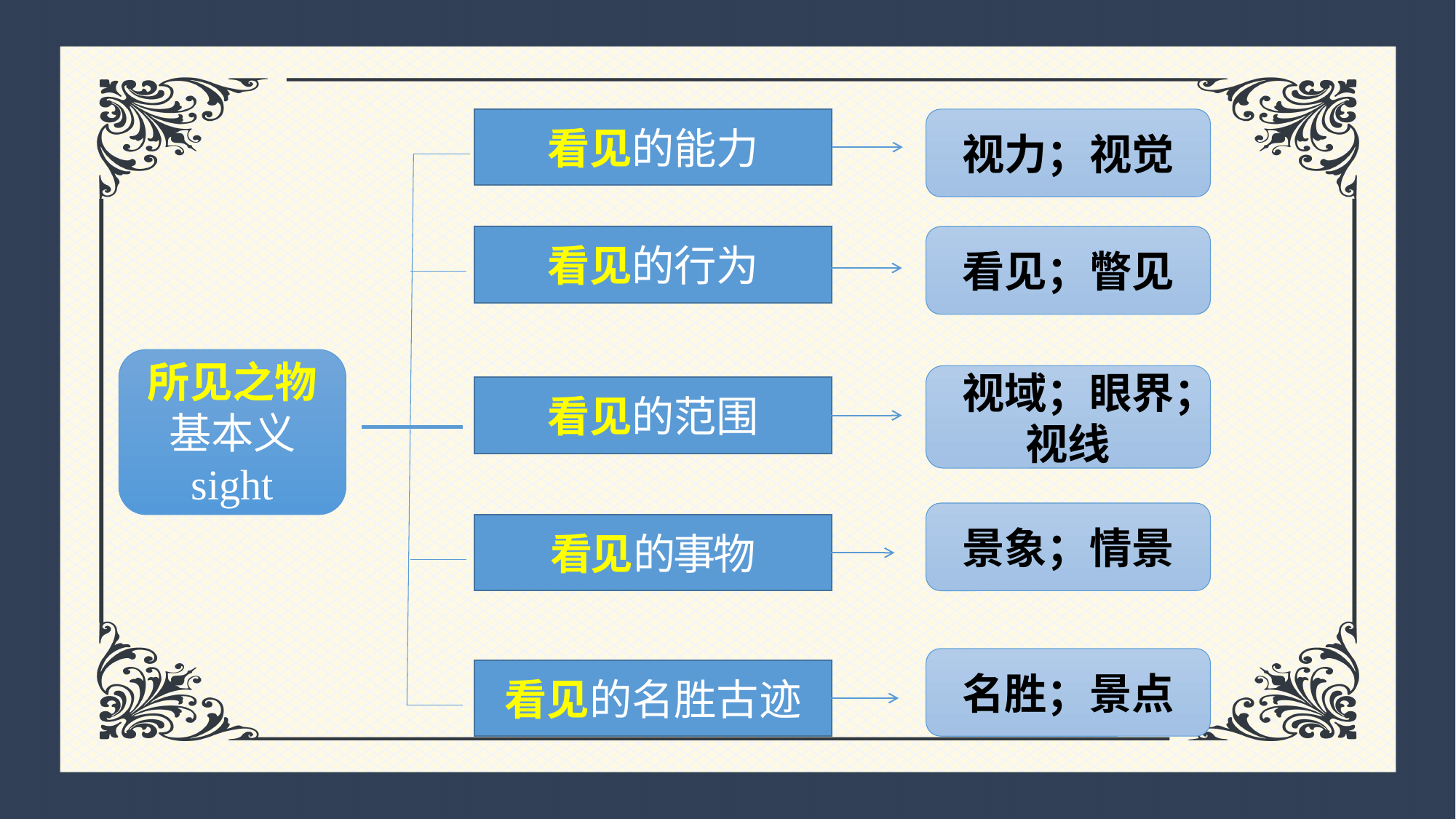

看见的能力
视力；视觉
看见的行为
看见；瞥见
所见之物
基本义
sight
视域；眼界；视线
看见的范围
景象；情景
看见的事物
名胜；景点
看见的名胜古迹